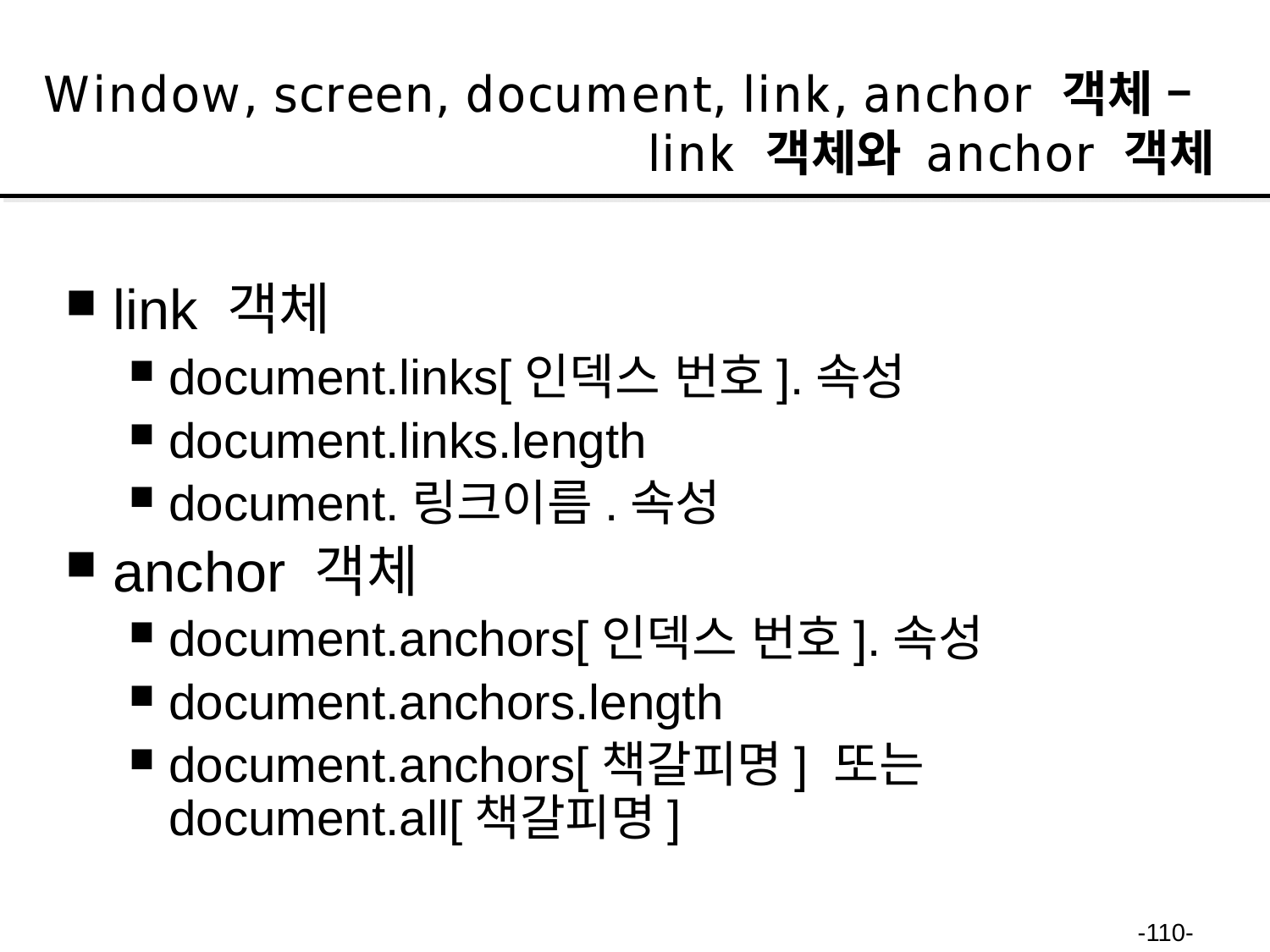

Window, screen, document, link, anchor 객체 –
                                          link 객체와 anchor 객체
link 객체
document.links[인덱스 번호].속성
document.links.length
document.링크이름.속성
anchor 객체
document.anchors[인덱스 번호].속성
document.anchors.length
document.anchors[책갈피명] 또는 document.all[책갈피명]
-110-